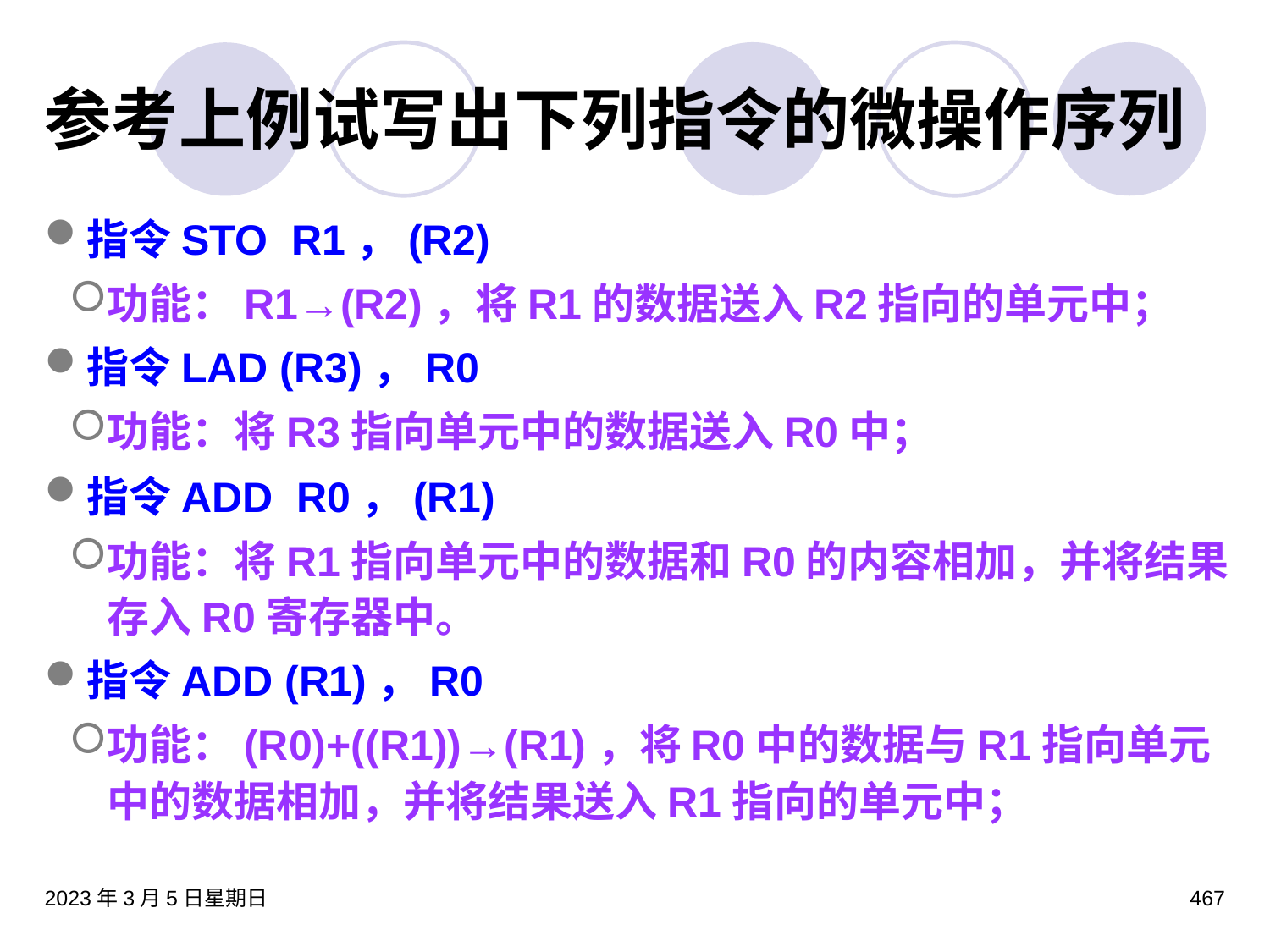

# 参考上例试写出下列指令的微操作序列
指令STO  R1，(R2)
功能：R1→(R2)，将R1的数据送入R2指向的单元中；
指令LAD (R3)，R0
功能：将R3指向单元中的数据送入R0中；
指令ADD  R0，(R1)
功能：将R1指向单元中的数据和R0的内容相加，并将结果存入R0寄存器中。
指令ADD (R1)，R0
功能：(R0)+((R1))→(R1)，将R0中的数据与R1指向单元中的数据相加，并将结果送入R1指向的单元中；
2023年3月5日星期日
467